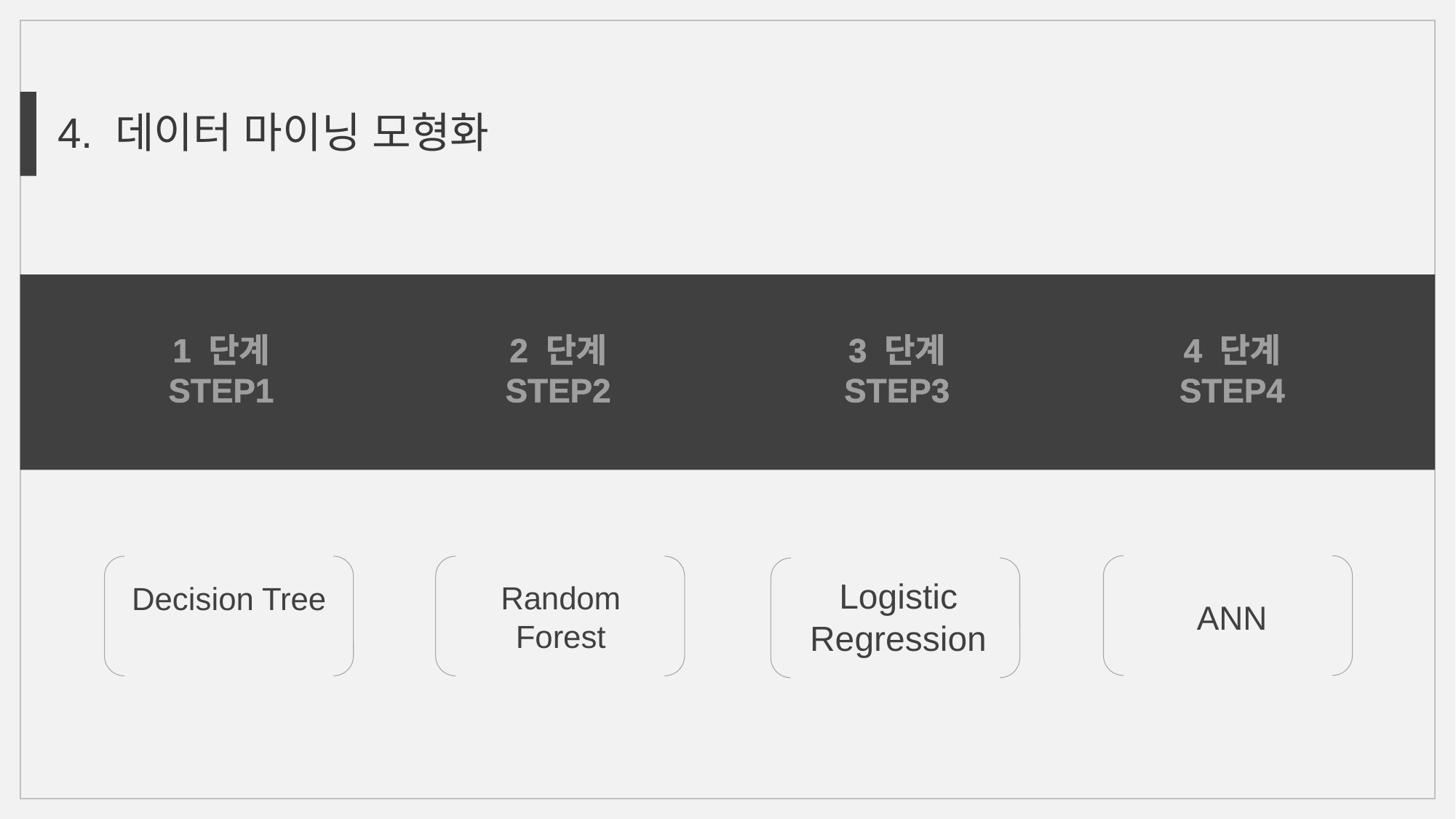

4. 데이터 마이닝 모형화

1 단계
STEP1
2 단계
STEP2
3 단계
STEP3
4 단계
STEP4

ANN

Decision Tree

Random
Forest

Logistic
Regression